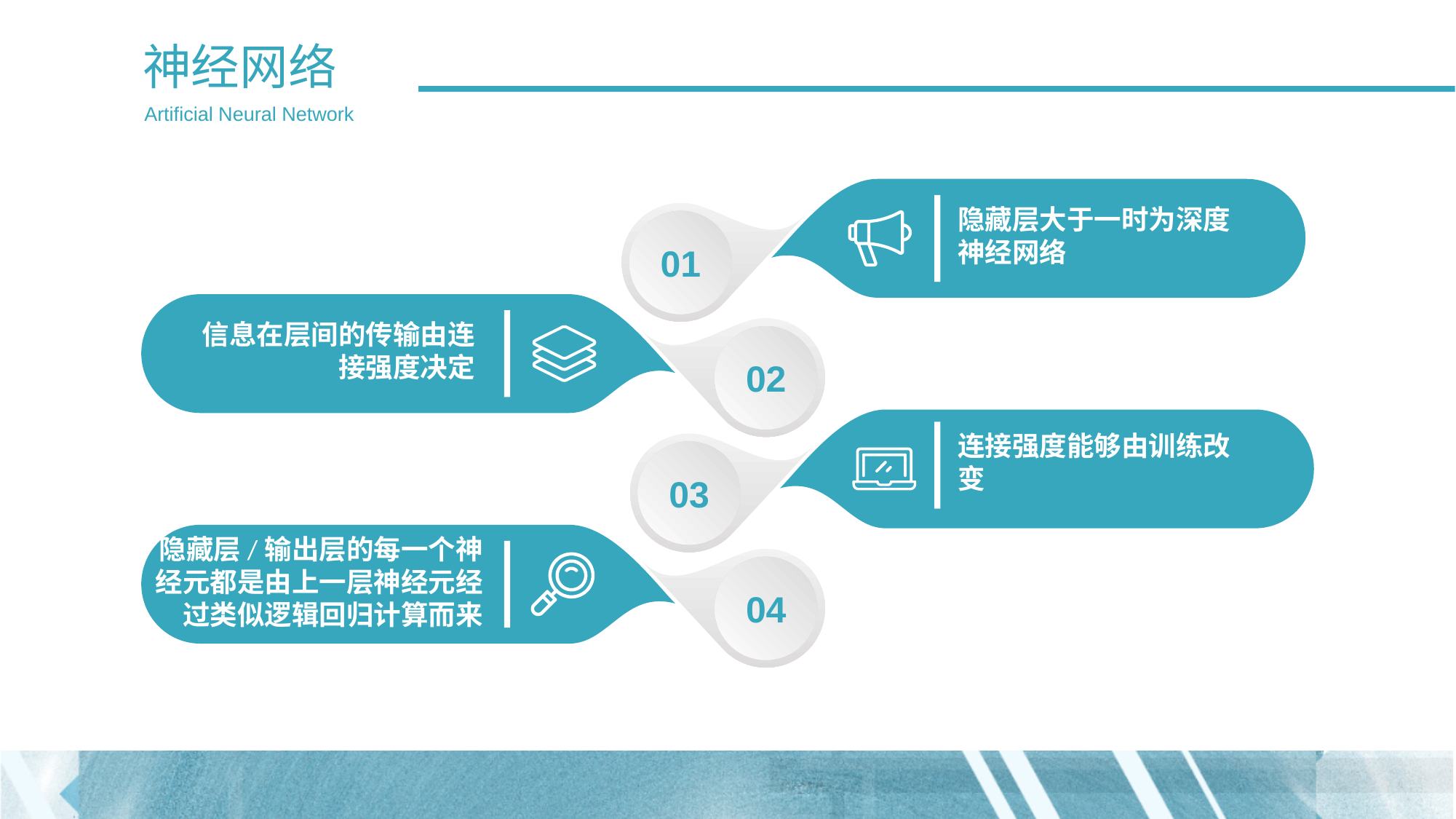

神经网络

Artificial Neural Network

01
隐藏层大于一时为深度神经网络

02
信息在层间的传输由连接强度决定

连接强度能够由训练改变

03

隐藏层/输出层的每一个神经元都是由上一层神经元经过类似逻辑回归计算而来

04